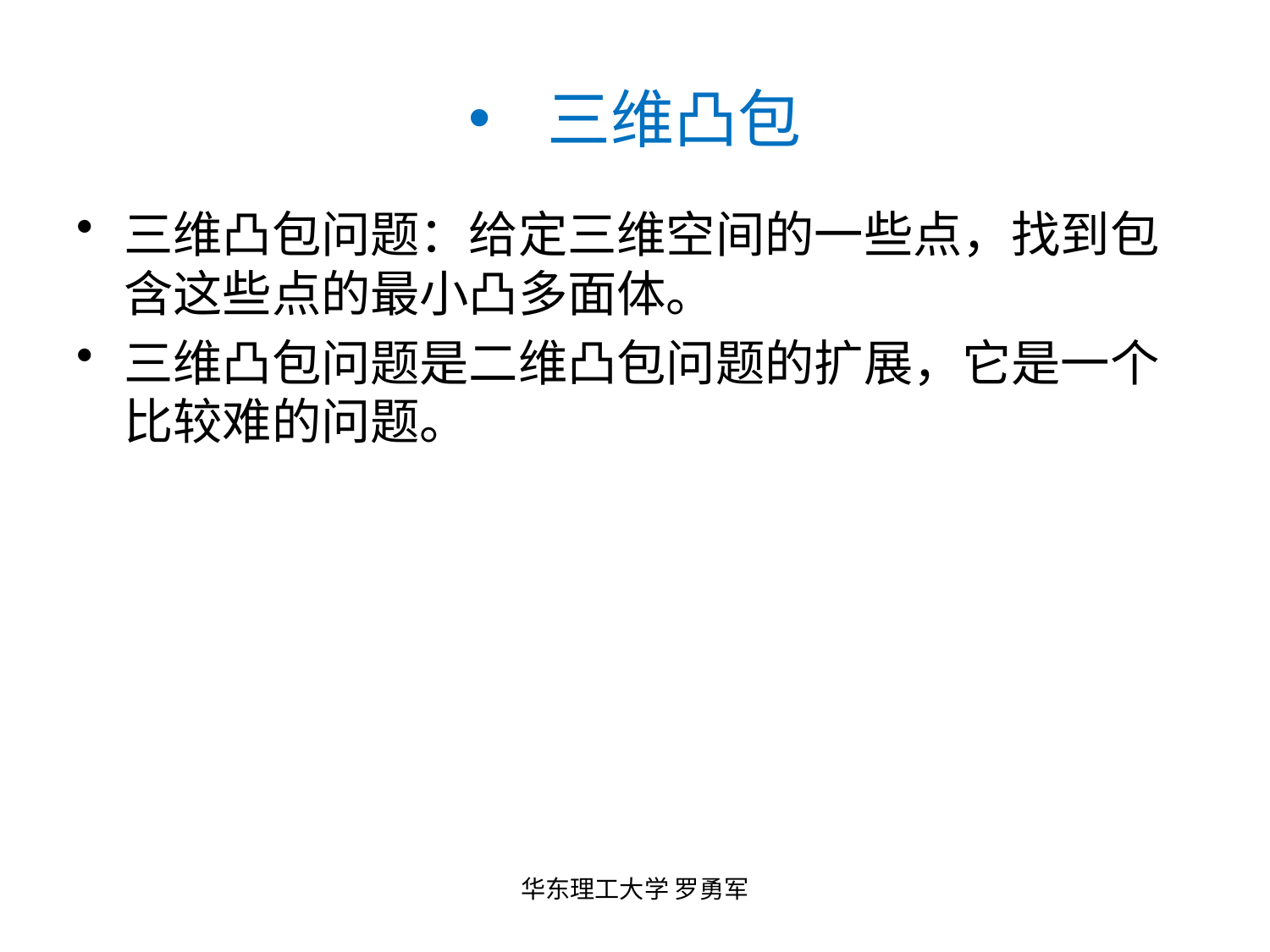

# 三维凸包
三维凸包问题：给定三维空间的一些点，找到包含这些点的最小凸多面体。
三维凸包问题是二维凸包问题的扩展，它是一个比较难的问题。
华东理工大学 罗勇军